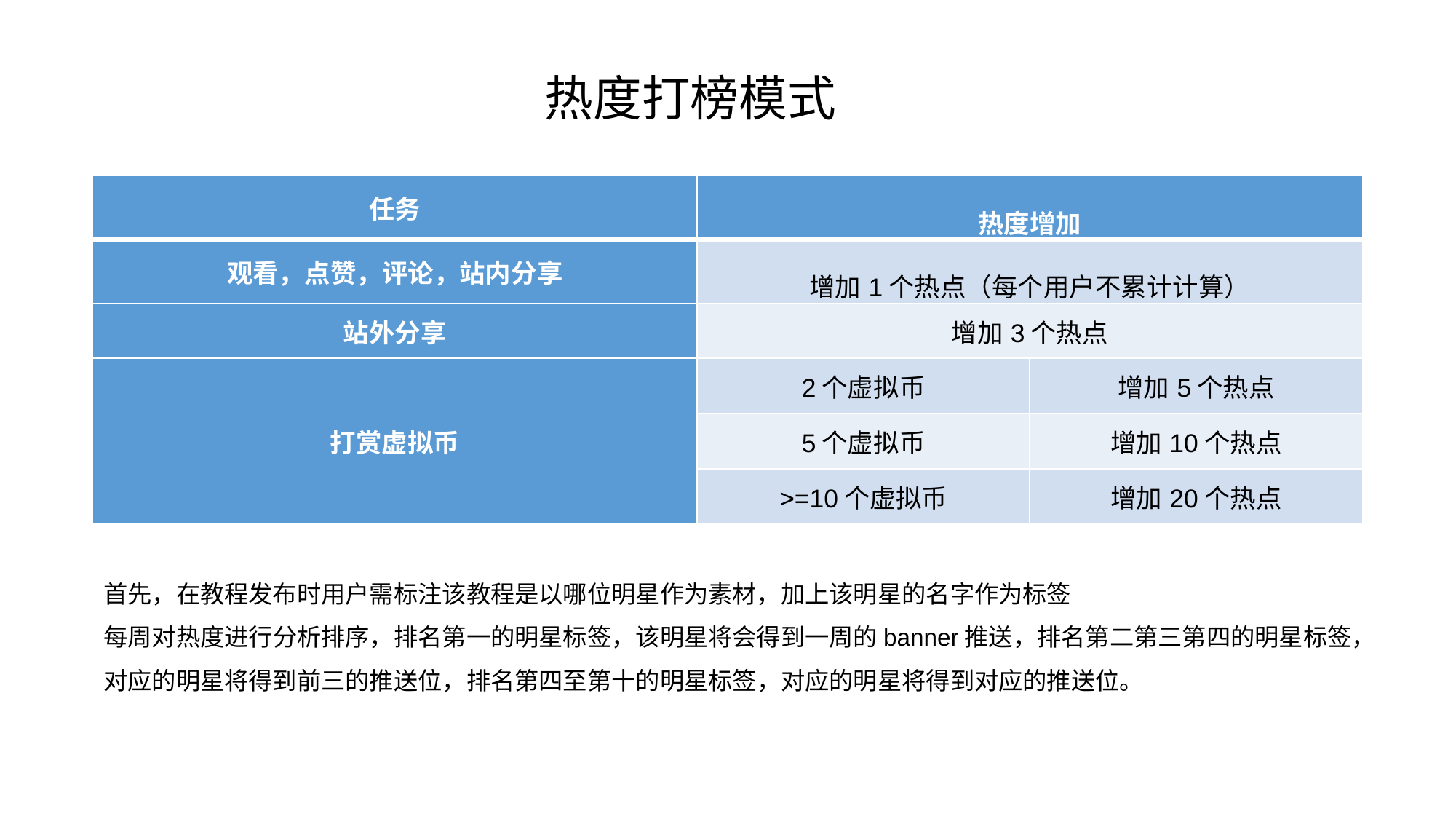

热度打榜模式
| 任务 | 热度增加 |  |
| --- | --- | --- |
| 观看，点赞，评论，站内分享 | 增加1个热点（每个用户不累计计算） |  |
| 站外分享 | 增加3个热点 |  |
| 打赏虚拟币 | 2个虚拟币 | 增加5个热点 |
|  | 5个虚拟币 | 增加10个热点 |
|  | >=10个虚拟币 | 增加20个热点 |

首先，在教程发布时用户需标注该教程是以哪位明星作为素材，加上该明星的名字作为标签
每周对热度进行分析排序，排名第一的明星标签，该明星将会得到一周的banner推送，排名第二第三第四的明星标签，对应的明星将得到前三的推送位，排名第四至第十的明星标签，对应的明星将得到对应的推送位。